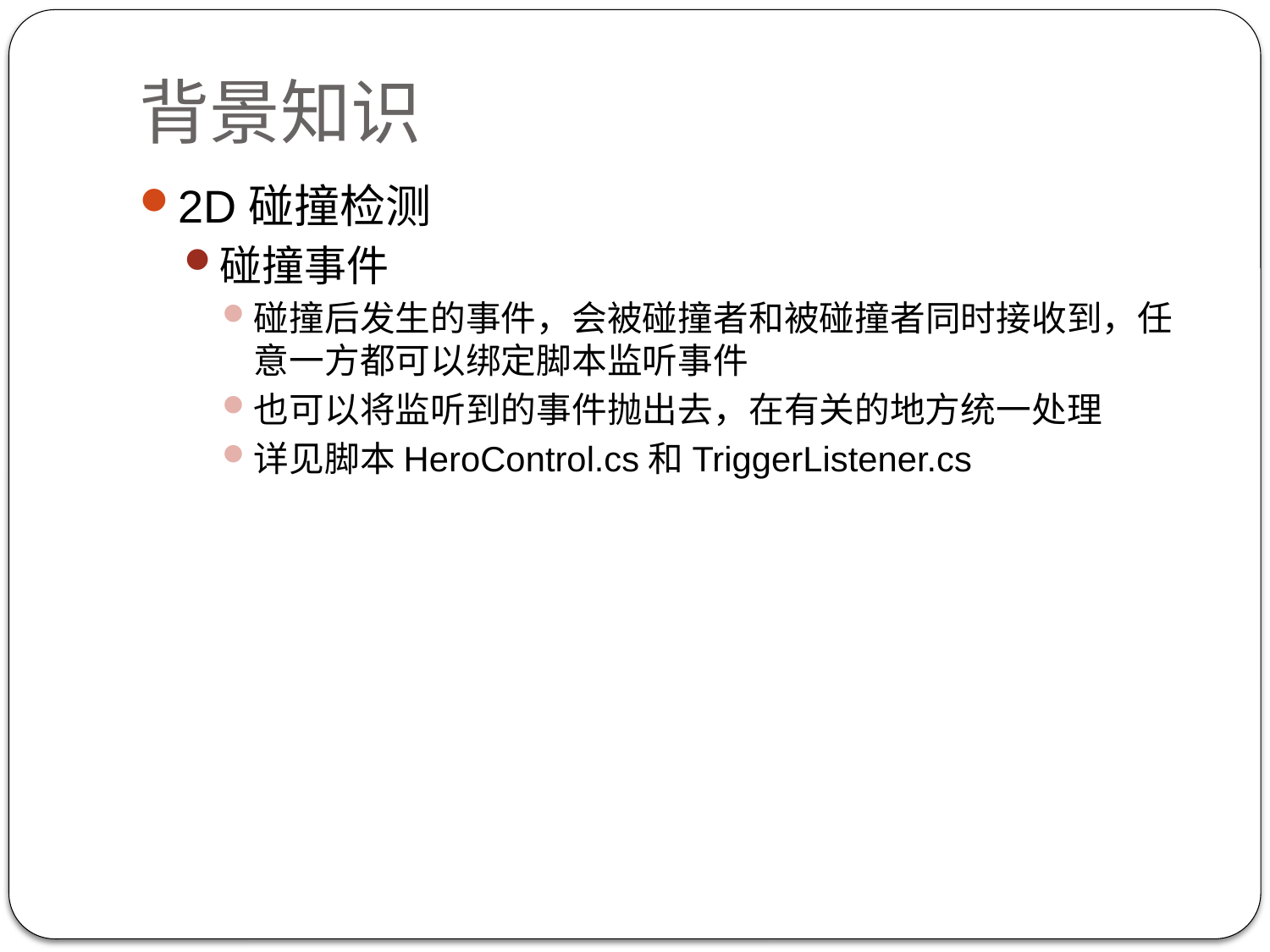

# 背景知识
2D碰撞检测
碰撞事件
碰撞后发生的事件，会被碰撞者和被碰撞者同时接收到，任意一方都可以绑定脚本监听事件
也可以将监听到的事件抛出去，在有关的地方统一处理
详见脚本HeroControl.cs和TriggerListener.cs